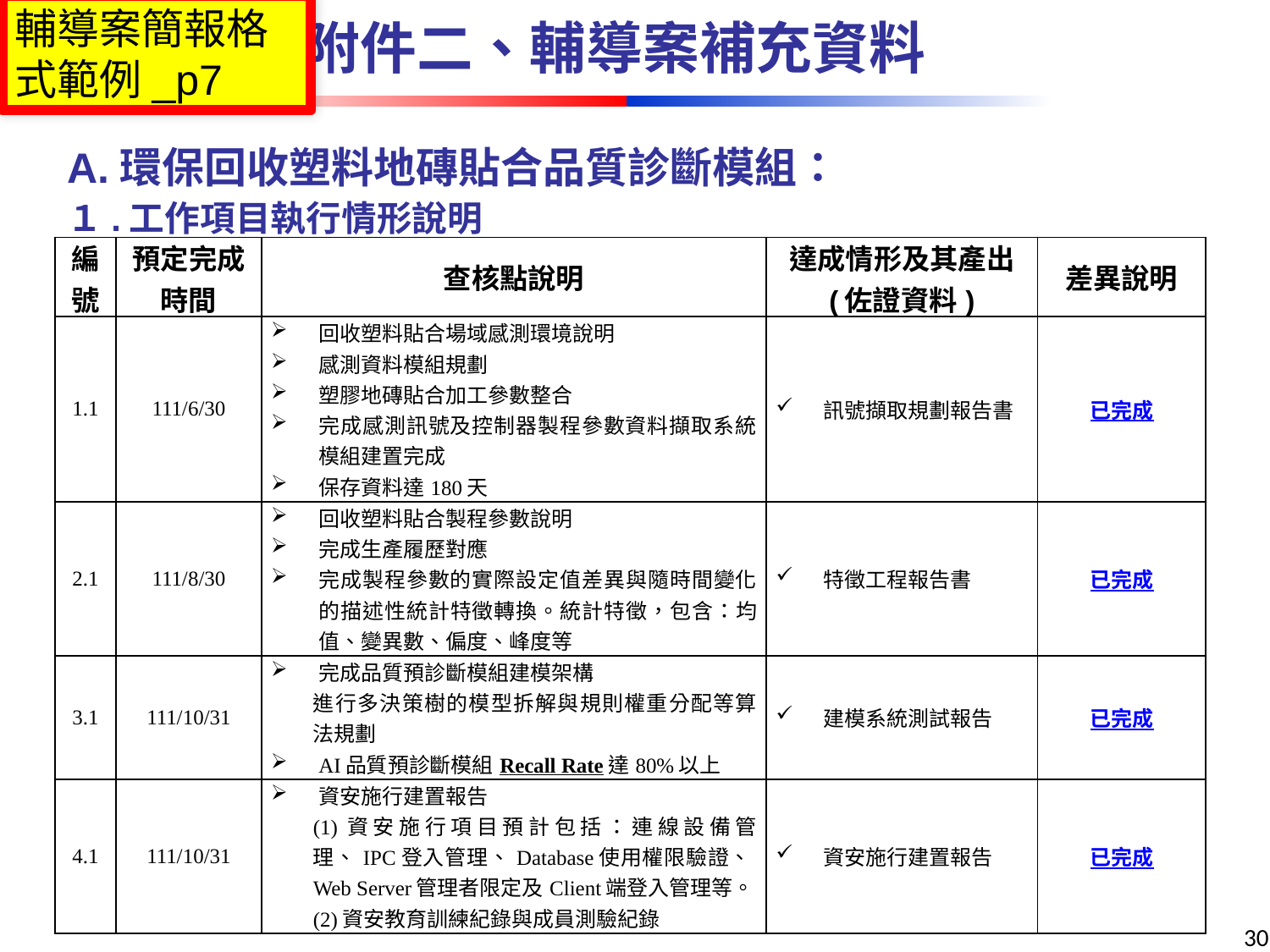

輔導案簡報格式範例_p7
附件二、輔導案補充資料
A.環保回收塑料地磚貼合品質診斷模組：
１.工作項目執行情形說明
請貼上輔導計畫書之查核點KPI，並列出相關實際執行進度說明
((本表應與期末執行成果報告「輔導案計畫查核點達成情形」一致 ))
| 編號 | 預定完成時間 | 查核點說明 | 達成情形及其產出 (佐證資料) | 差異說明 |
| --- | --- | --- | --- | --- |
| 1.1 | 111/6/30 | 回收塑料貼合場域感測環境說明 感測資料模組規劃 塑膠地磚貼合加工參數整合 完成感測訊號及控制器製程參數資料擷取系統模組建置完成 保存資料達180天 | 訊號擷取規劃報告書 | 已完成 |
| 2.1 | 111/8/30 | 回收塑料貼合製程參數說明 完成生產履歷對應 完成製程參數的實際設定值差異與隨時間變化的描述性統計特徵轉換。統計特徵，包含：均值、變異數、偏度、峰度等 | 特徵工程報告書 | 已完成 |
| 3.1 | 111/10/31 | 完成品質預診斷模組建模架構 進行多決策樹的模型拆解與規則權重分配等算法規劃 AI品質預診斷模組Recall Rate達80%以上 | 建模系統測試報告 | 已完成 |
| 4.1 | 111/10/31 | 資安施行建置報告 (1)資安施行項目預計包括：連線設備管理、IPC登入管理、Database使用權限驗證、Web Server管理者限定及Client端登入管理等。 (2)資安教育訓練紀錄與成員測驗紀錄 | 資安施行建置報告 | 已完成 |